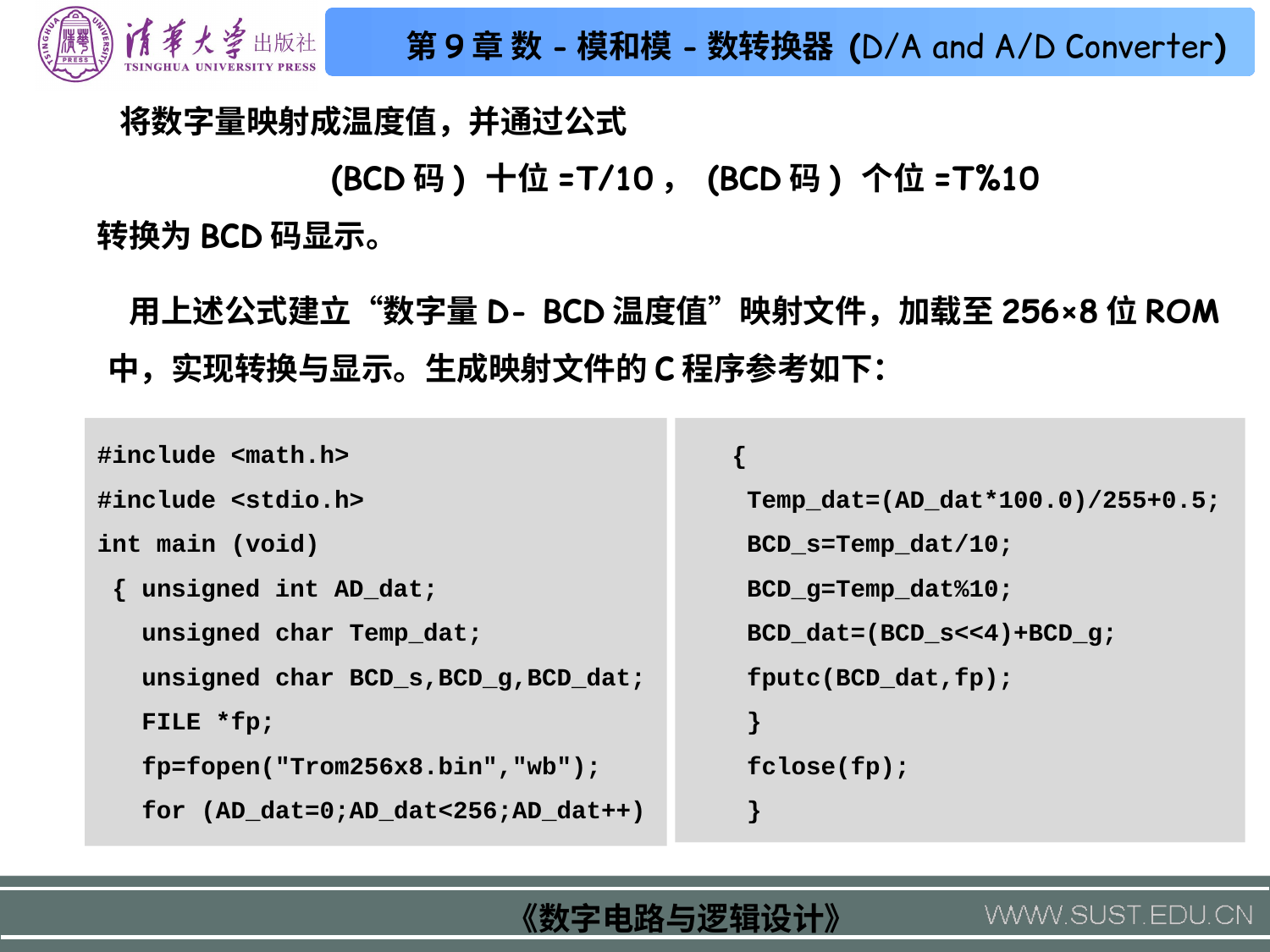

将数字量映射成温度值，并通过公式
                 (BCD码) 十位=T/10， (BCD码) 个位=T%10
转换为BCD码显示。
  用上述公式建立“数字量D- BCD温度值”映射文件，加载至256×8位ROM中，实现转换与显示。生成映射文件的C程序参考如下：
#include <math.h>
#include <stdio.h>
int main (void)
 { unsigned int AD_dat;
   unsigned char Temp_dat;
   unsigned char BCD_s,BCD_g,BCD_dat;
   FILE *fp;
   fp=fopen("Trom256x8.bin","wb");
   for (AD_dat=0;AD_dat<256;AD_dat++)

   {
    Temp_dat=(AD_dat*100.0)/255+0.5;
    BCD_s=Temp_dat/10;
    BCD_g=Temp_dat%10;
    BCD_dat=(BCD_s<<4)+BCD_g;
    fputc(BCD_dat,fp);
    }
    fclose(fp);
    }